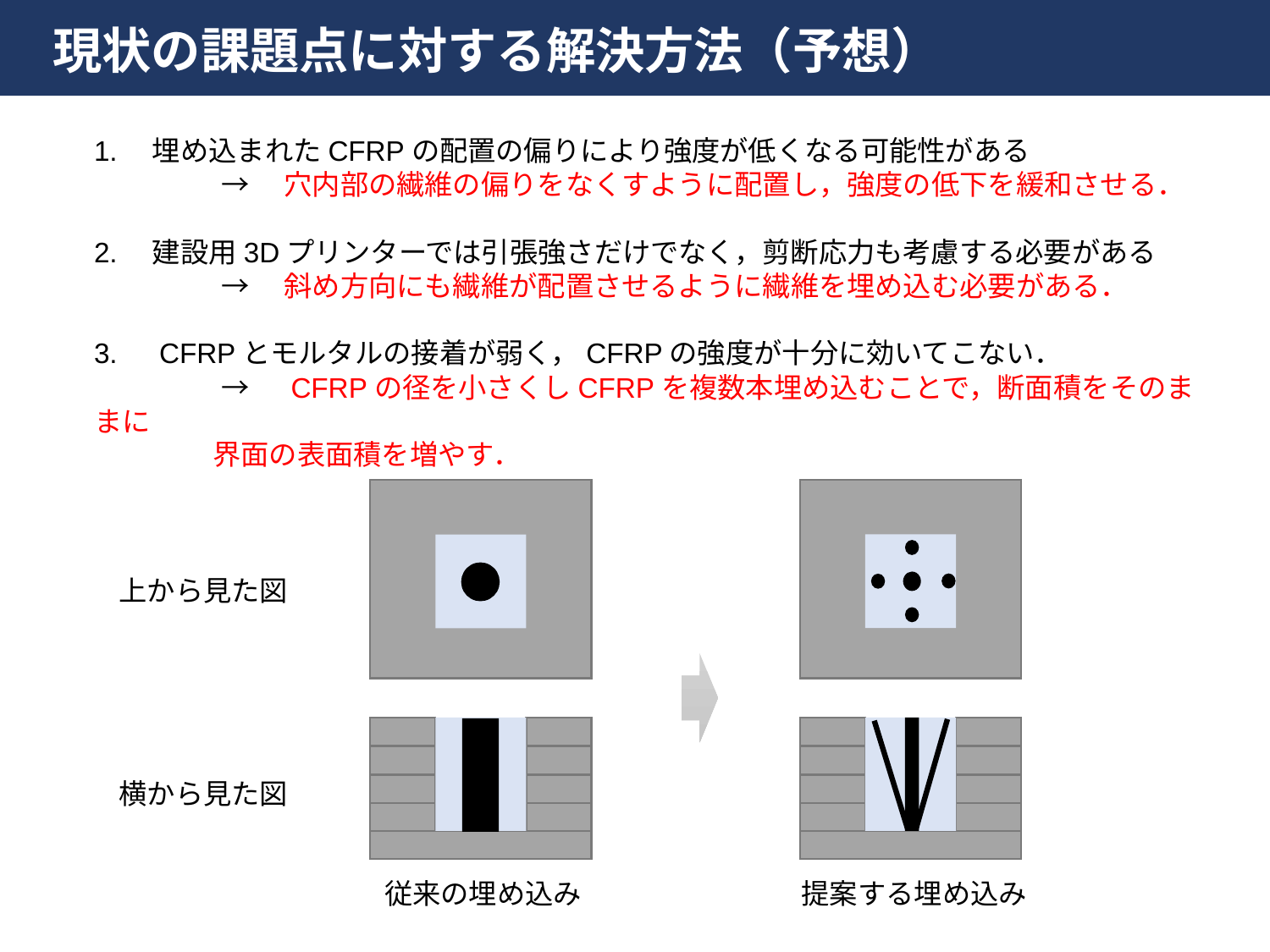

現状の課題点に対する解決方法（予想）
1.　埋め込まれたCFRPの配置の偏りにより強度が低くなる可能性がある
	→　穴内部の繊維の偏りをなくすように配置し，強度の低下を緩和させる．

2.　建設用3Dプリンターでは引張強さだけでなく，剪断応力も考慮する必要がある
	→　斜め方向にも繊維が配置させるように繊維を埋め込む必要がある．

3.　CFRPとモルタルの接着が弱く，CFRPの強度が十分に効いてこない．
	→　CFRPの径を小さくしCFRPを複数本埋め込むことで，断面積をそのままに
　　　　 界面の表面積を増やす．

上から見た図

横から見た図
従来の埋め込み
提案する埋め込み